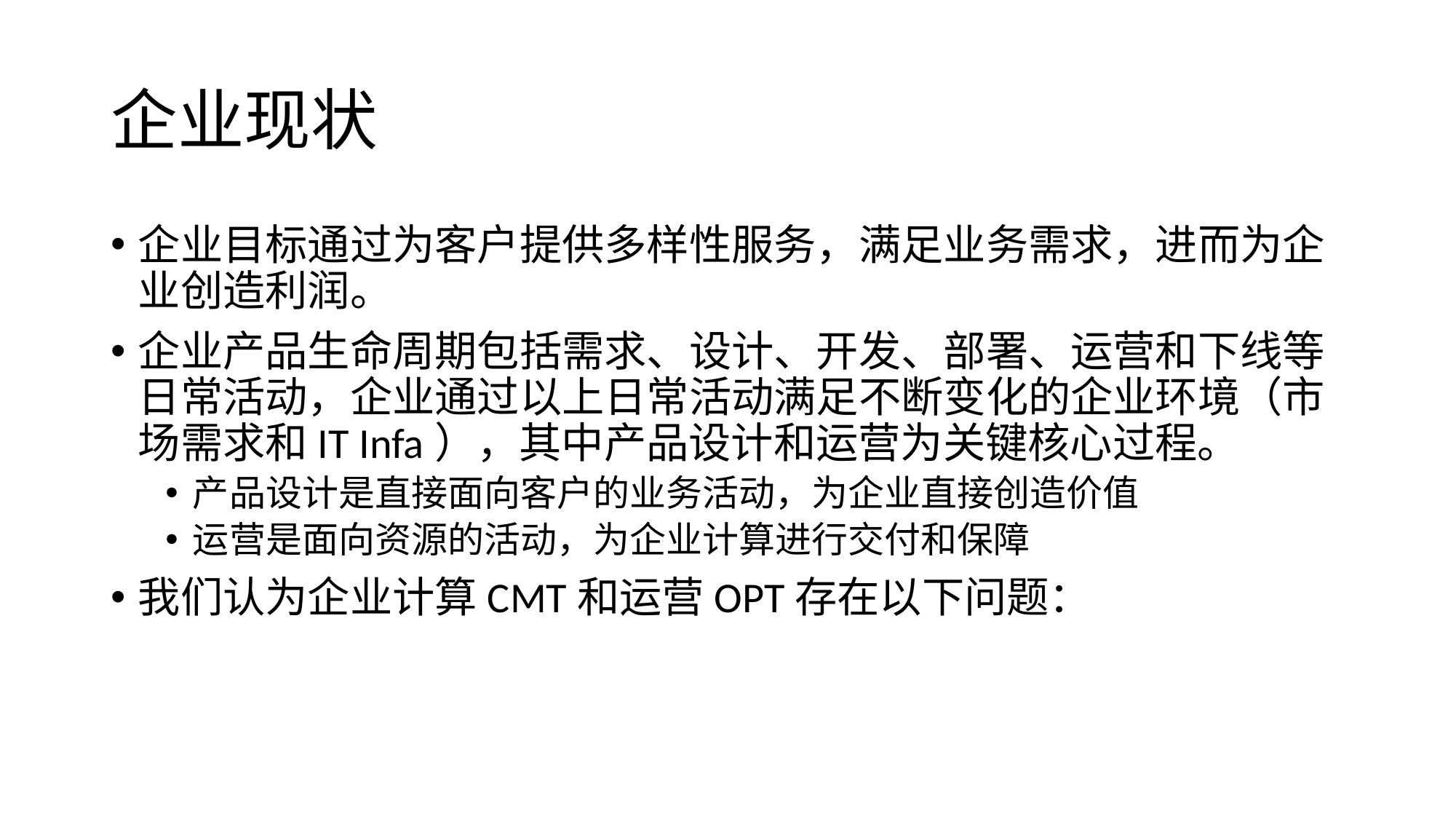

# 企业现状
企业目标通过为客户提供多样性服务，满足业务需求，进而为企业创造利润。
企业产品生命周期包括需求、设计、开发、部署、运营和下线等日常活动，企业通过以上日常活动满足不断变化的企业环境（市场需求和IT Infa），其中产品设计和运营为关键核心过程。
产品设计是直接面向客户的业务活动，为企业直接创造价值
运营是面向资源的活动，为企业计算进行交付和保障
我们认为企业计算CMT和运营OPT存在以下问题：